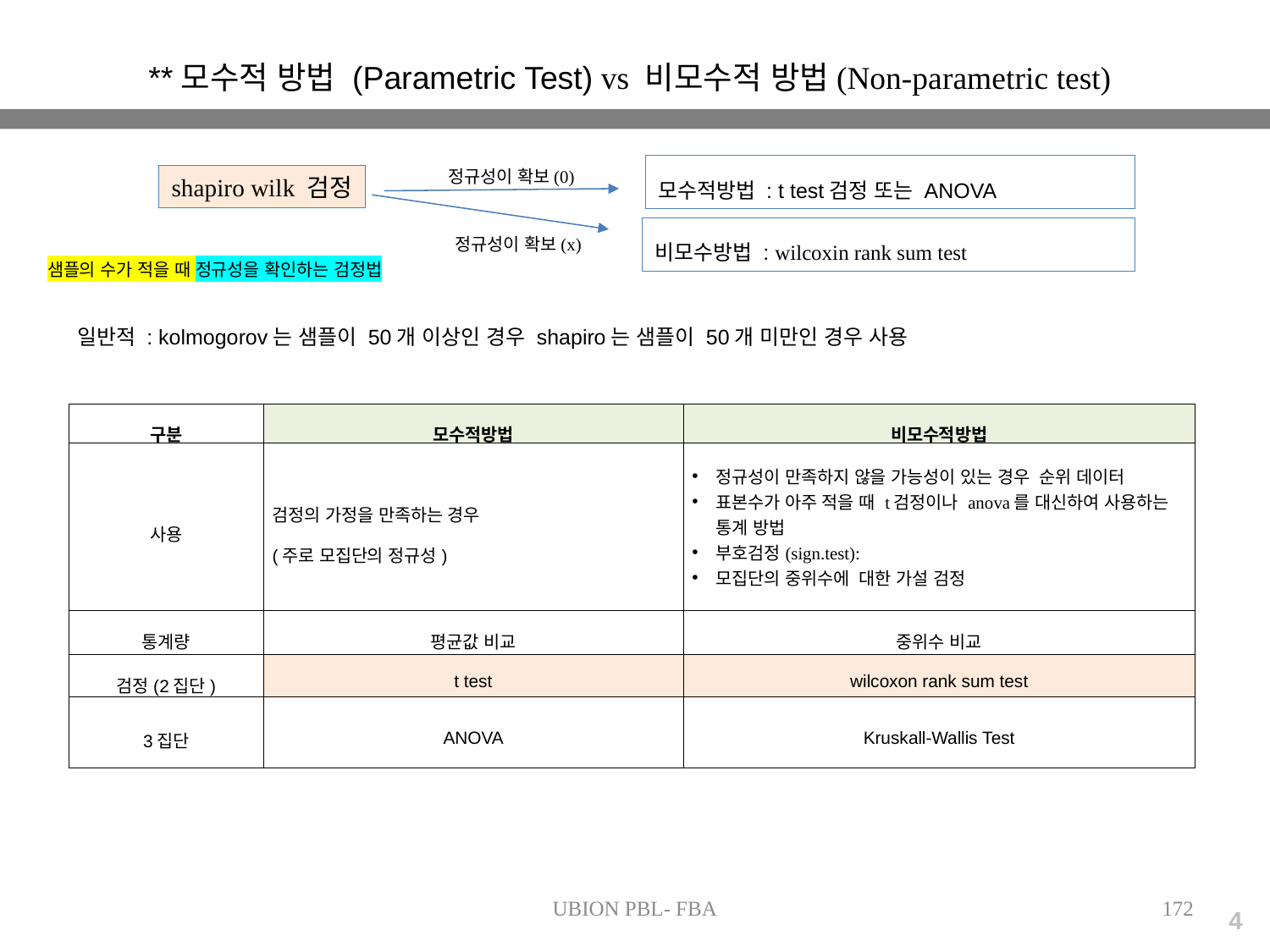

**모수적 방법 (Parametric Test) vs 비모수적 방법(Non-parametric test)

모수적방법 : t test검정 또는 ANOVA
정규성이 확보(0)
shapiro wilk 검정
비모수방법 : wilcoxin rank sum test
정규성이 확보(x)
샘플의 수가 적을 때 정규성을 확인하는 검정법

일반적 : kolmogorov는 샘플이 50개 이상인 경우 shapiro는 샘플이 50개 미만인 경우 사용
| 구분 | 모수적방법 | 비모수적방법 |
| --- | --- | --- |
| 사용 | 검정의 가정을 만족하는 경우 (주로 모집단의 정규성) | 정규성이 만족하지 않을 가능성이 있는 경우 순위 데이터 표본수가 아주 적을 때 t검정이나 anova를 대신하여 사용하는 통계 방법 부호검정(sign.test): 모집단의 중위수에 대한 가설 검정 |
| 통계량 | 평균값 비교 | 중위수 비교 |
| 검정(2집단) | t test | wilcoxon rank sum test |
| 3집단 | ANOVA | Kruskall-Wallis Test |
UBION PBL- FBA
172
4